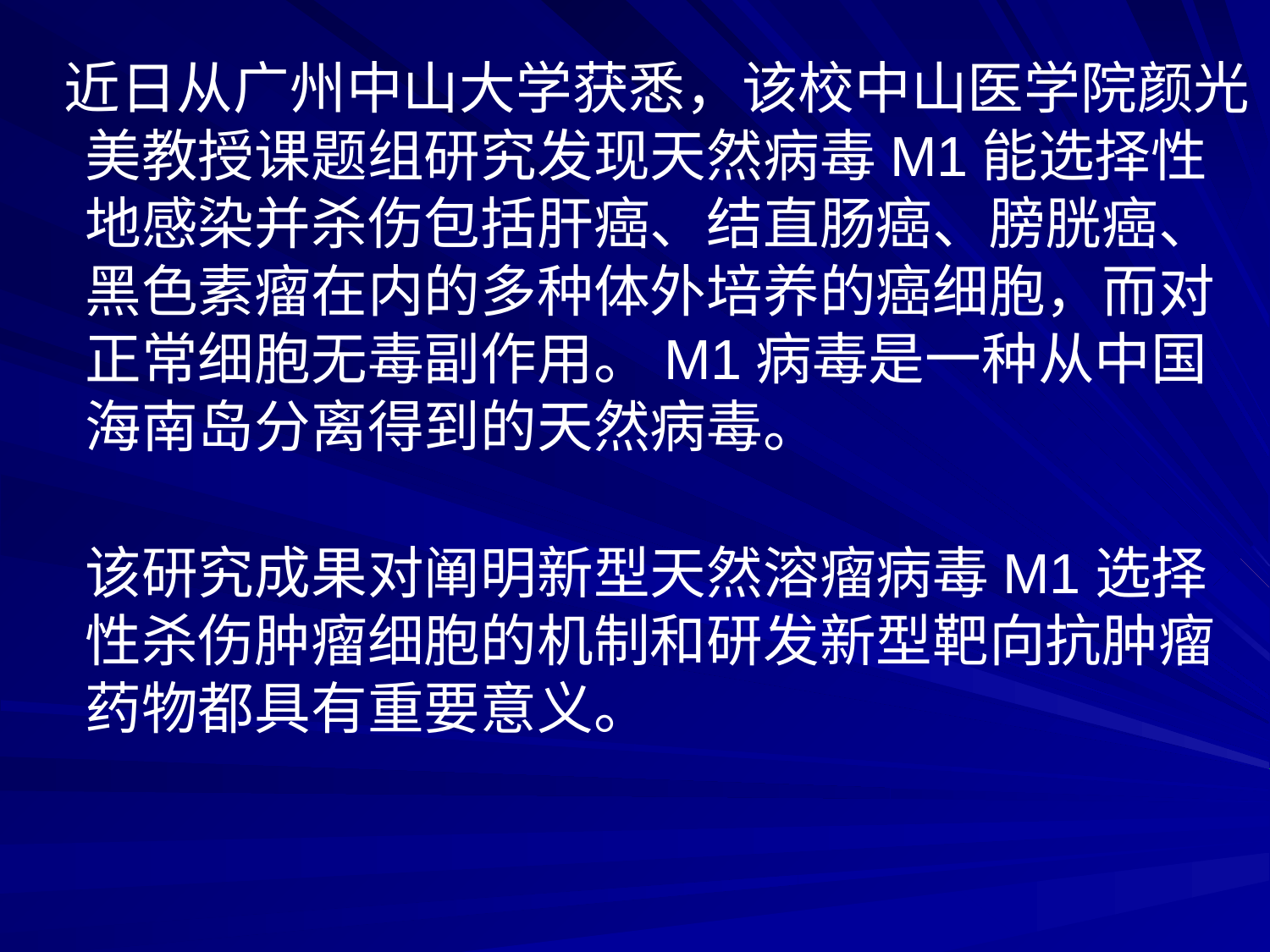

近日从广州中山大学获悉，该校中山医学院颜光美教授课题组研究发现天然病毒M1能选择性地感染并杀伤包括肝癌、结直肠癌、膀胱癌、黑色素瘤在内的多种体外培养的癌细胞，而对正常细胞无毒副作用。M1病毒是一种从中国海南岛分离得到的天然病毒。
该研究成果对阐明新型天然溶瘤病毒M1选择性杀伤肿瘤细胞的机制和研发新型靶向抗肿瘤药物都具有重要意义。